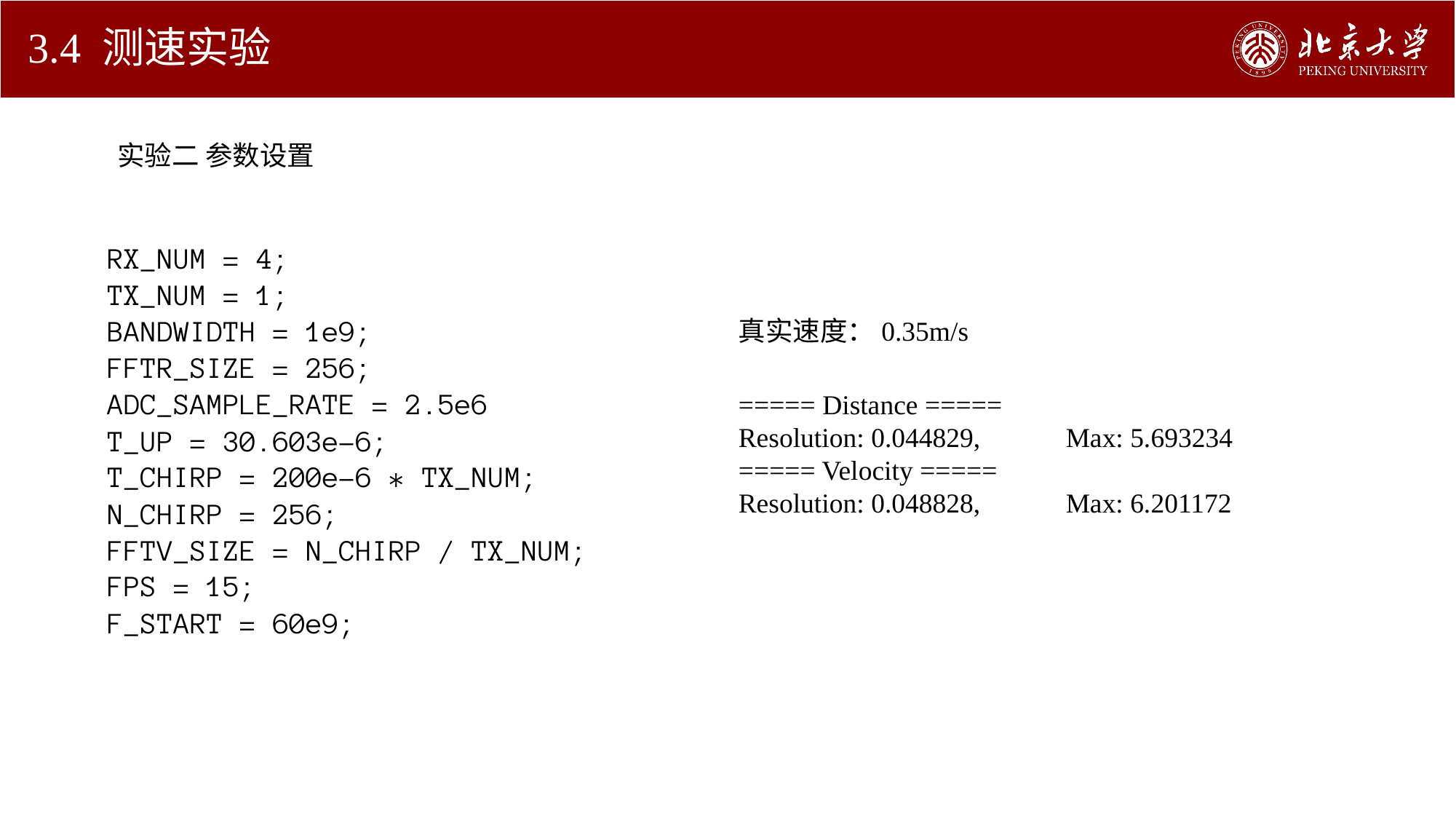

# 3.4 测速实验
实验二 参数设置
RX_NUM = 4;
TX_NUM = 1;
BANDWIDTH = 1e9;
FFTR_SIZE = 256;
ADC_SAMPLE_RATE = 2.5e6
T_UP = 30.603e-6;
T_CHIRP = 200e-6 * TX_NUM;
N_CHIRP = 256;
FFTV_SIZE = N_CHIRP / TX_NUM;
FPS = 15;
F_START = 60e9;
真实速度：0.35m/s
===== Distance =====
Resolution: 0.044829,	Max: 5.693234
===== Velocity =====
Resolution: 0.048828,	Max: 6.201172